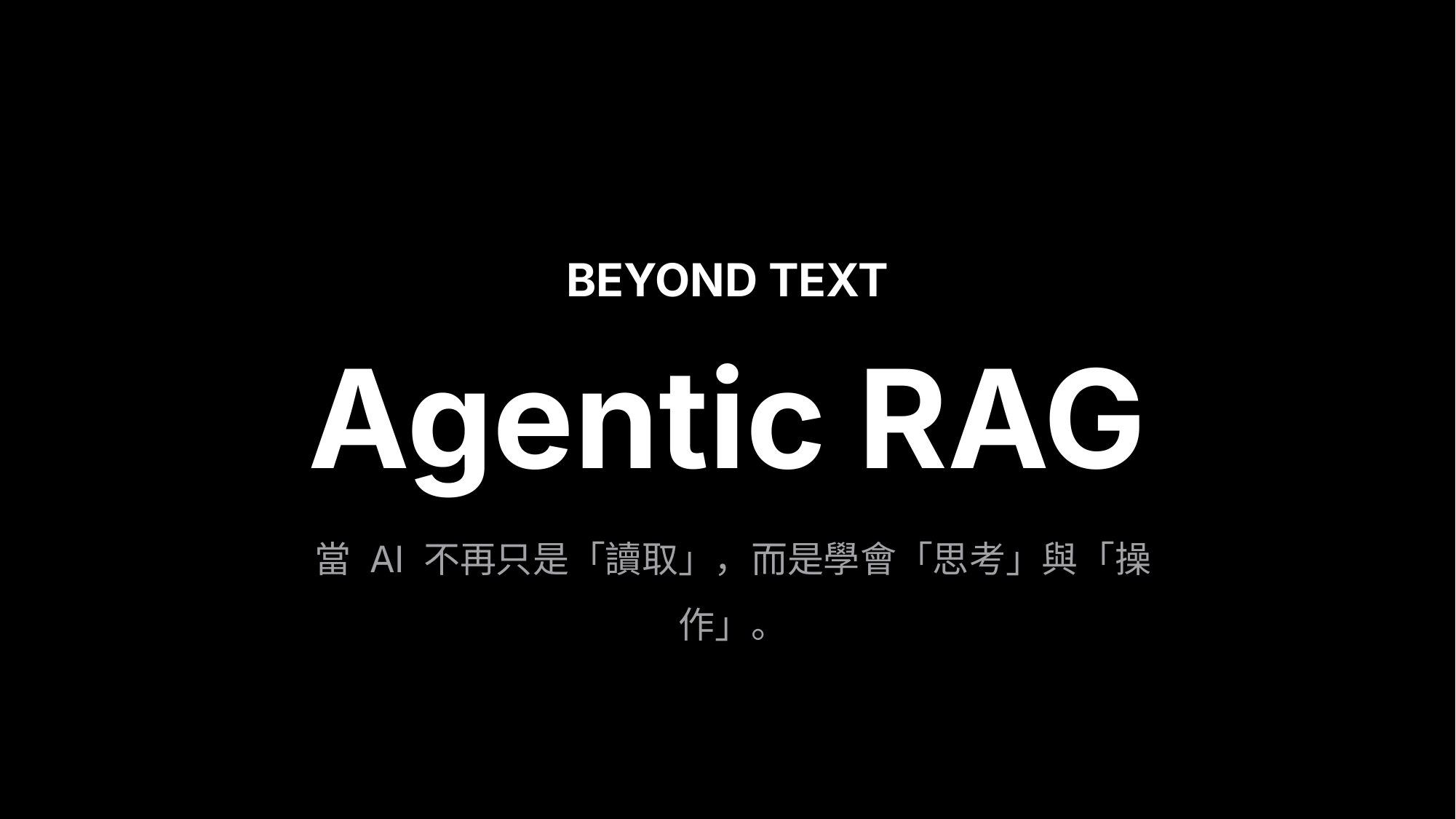

BEYOND TEXT
Agentic RAG
當 AI 不再只是「讀取」，而是學會「思考」與「操作」。